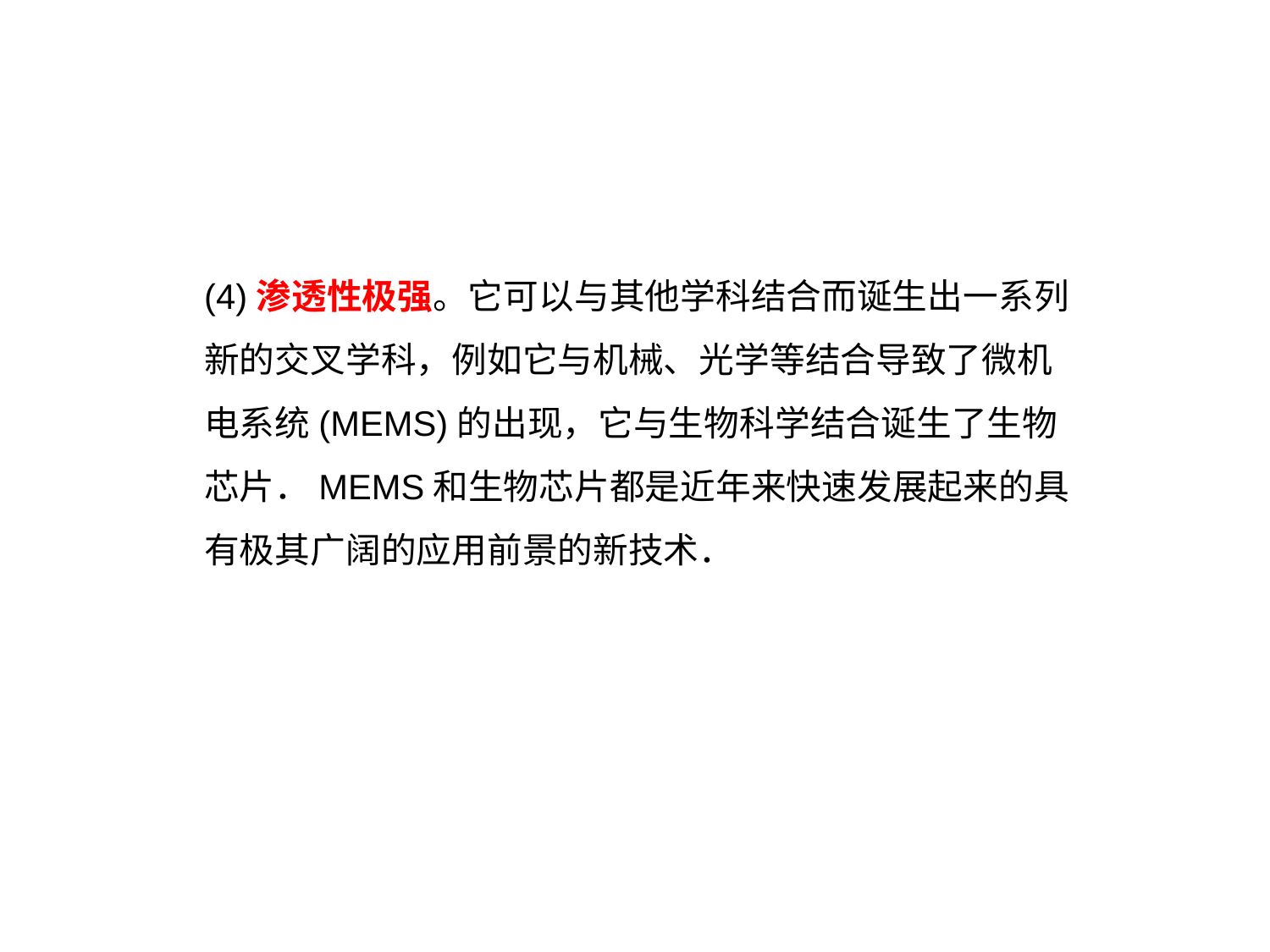

(4)渗透性极强。它可以与其他学科结合而诞生出一系列新的交叉学科，例如它与机械、光学等结合导致了微机电系统(MEMS)的出现，它与生物科学结合诞生了生物芯片．MEMS和生物芯片都是近年来快速发展起来的具有极其广阔的应用前景的新技术．

9